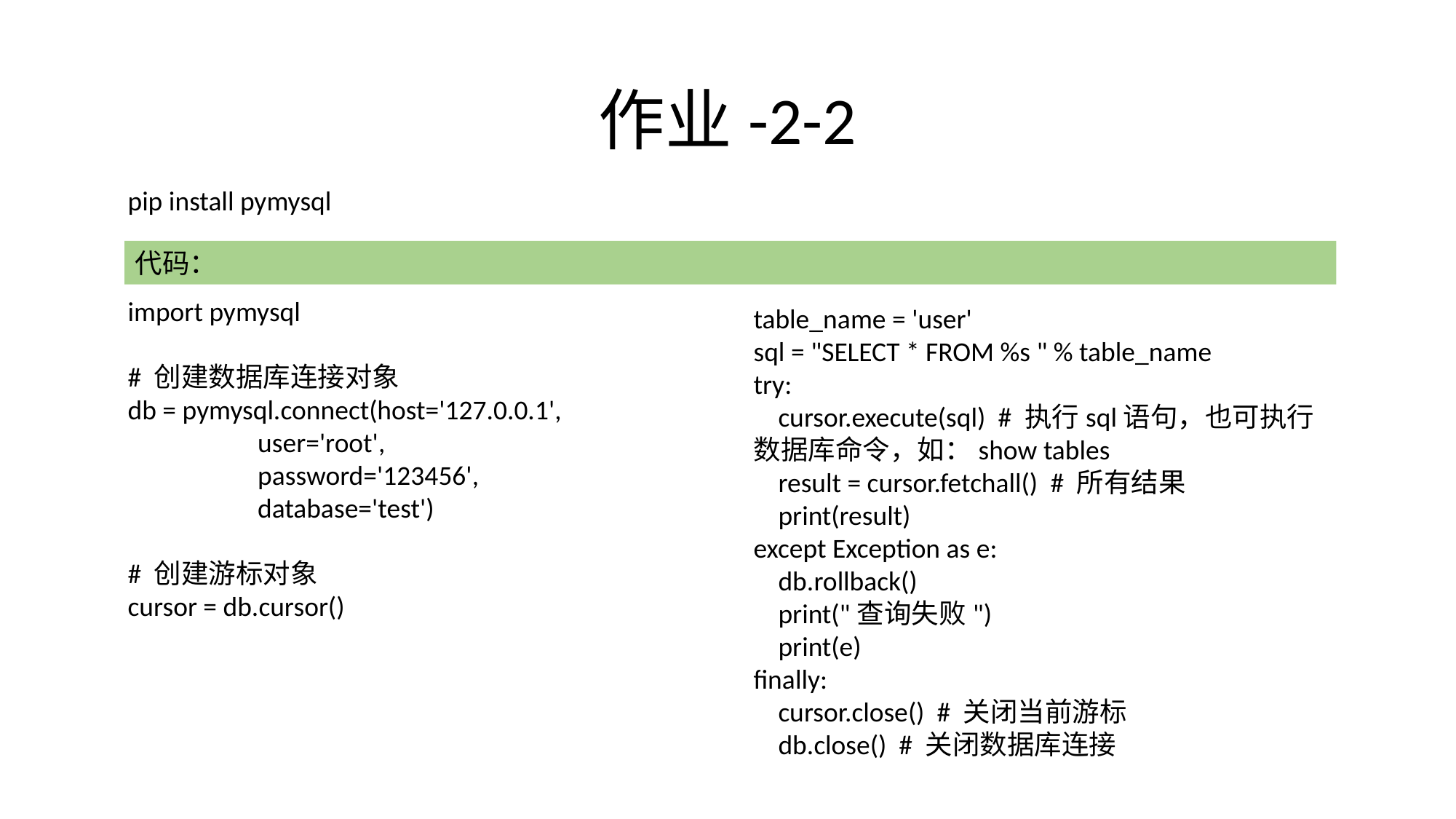

# 作业-2-2
pip install pymysql
代码：
import pymysql

# 创建数据库连接对象
db = pymysql.connect(host='127.0.0.1',
                     user='root',
                     password='123456',
                     database='test')

# 创建游标对象
cursor = db.cursor()
table_name = 'user'
sql = "SELECT * FROM %s " % table_name
try:
    cursor.execute(sql)  # 执行sql语句，也可执行数据库命令，如：show tables
    result = cursor.fetchall()  # 所有结果
    print(result)
except Exception as e:
    db.rollback()
    print("查询失败")
    print(e)
finally:
    cursor.close()  # 关闭当前游标
    db.close()  # 关闭数据库连接